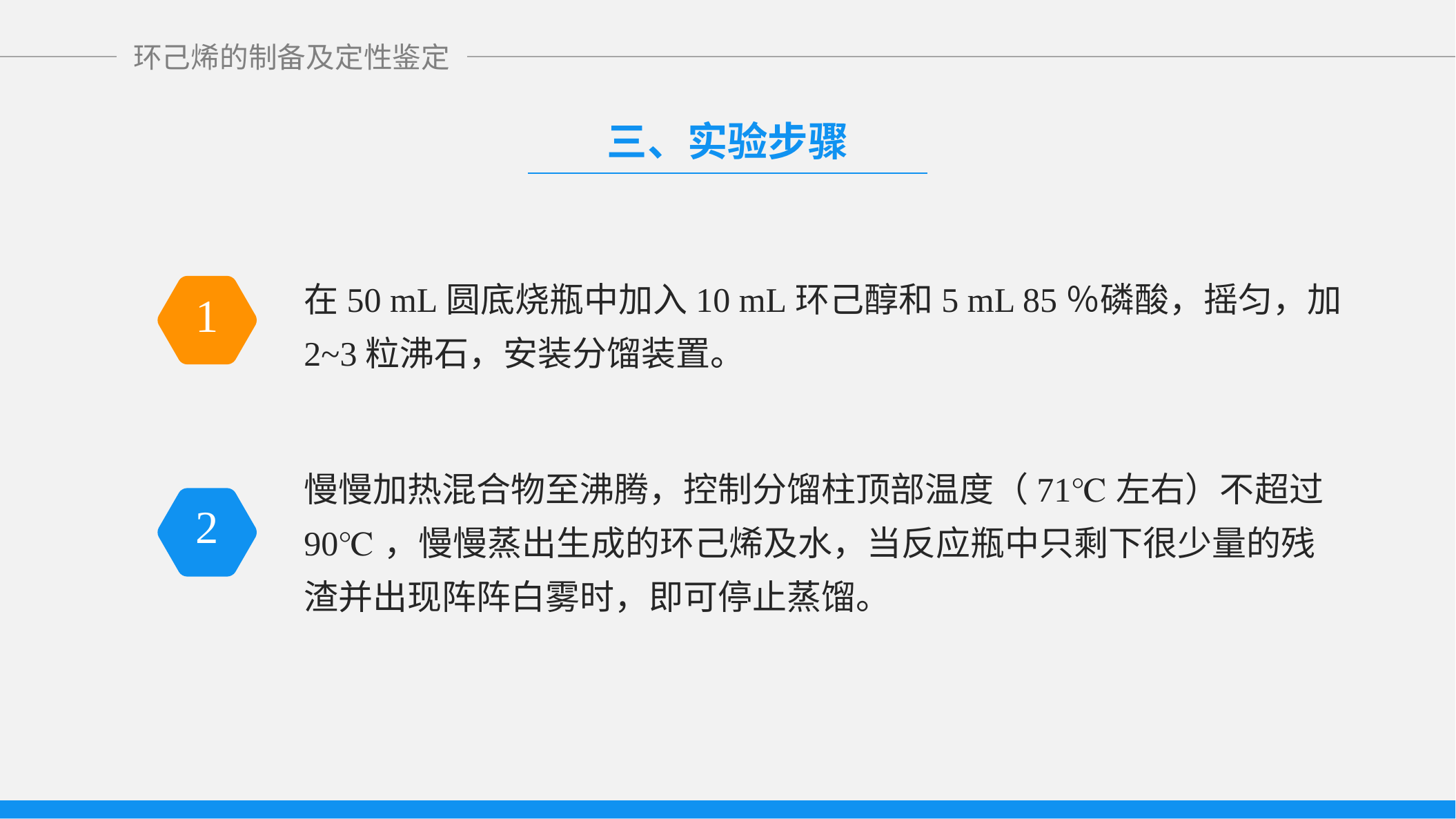

三、实验步骤
在50 mL圆底烧瓶中加入10 mL环己醇和5 mL 85％磷酸，摇匀，加2~3粒沸石，安装分馏装置。

1
慢慢加热混合物至沸腾，控制分馏柱顶部温度（71℃左右）不超过90℃，慢慢蒸出生成的环己烯及水，当反应瓶中只剩下很少量的残渣并出现阵阵白雾时，即可停止蒸馏。

2